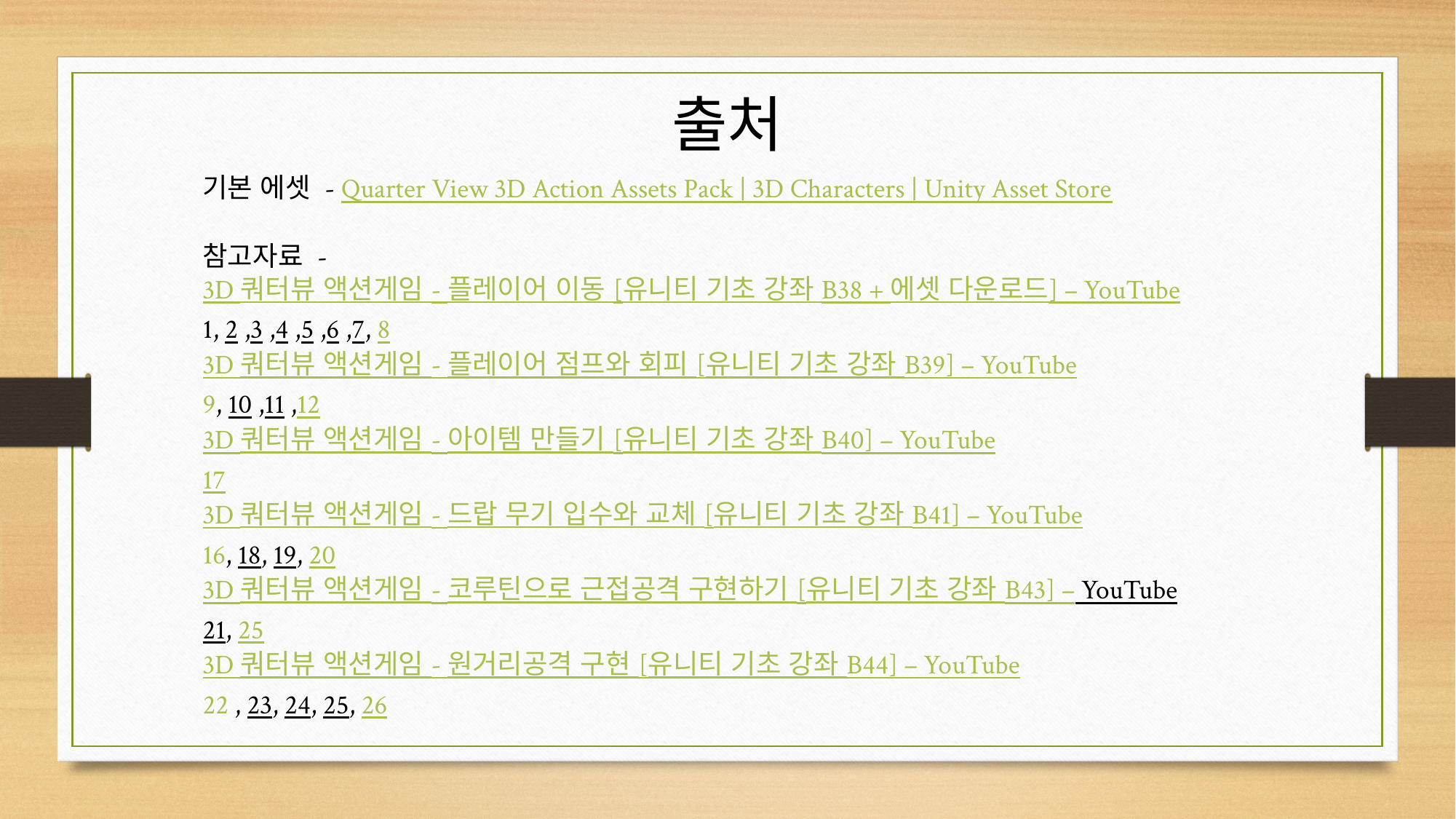

출처
기본 에셋 - Quarter View 3D Action Assets Pack | 3D Characters | Unity Asset Store

참고자료 -
3D 쿼터뷰 액션게임 - 플레이어 이동 [유니티 기초 강좌 B38 + 에셋 다운로드] – YouTube
1, 2 ,3 ,4 ,5 ,6 ,7, 8
3D 쿼터뷰 액션게임 - 플레이어 점프와 회피 [유니티 기초 강좌 B39] – YouTube
9, 10 ,11 ,12
3D 쿼터뷰 액션게임 - 아이템 만들기 [유니티 기초 강좌 B40] – YouTube
17
3D 쿼터뷰 액션게임 - 드랍 무기 입수와 교체 [유니티 기초 강좌 B41] – YouTube
16, 18, 19, 20
3D 쿼터뷰 액션게임 - 코루틴으로 근접공격 구현하기 [유니티 기초 강좌 B43] – YouTube
21, 25
3D 쿼터뷰 액션게임 - 원거리공격 구현 [유니티 기초 강좌 B44] – YouTube
22 , 23, 24, 25, 26